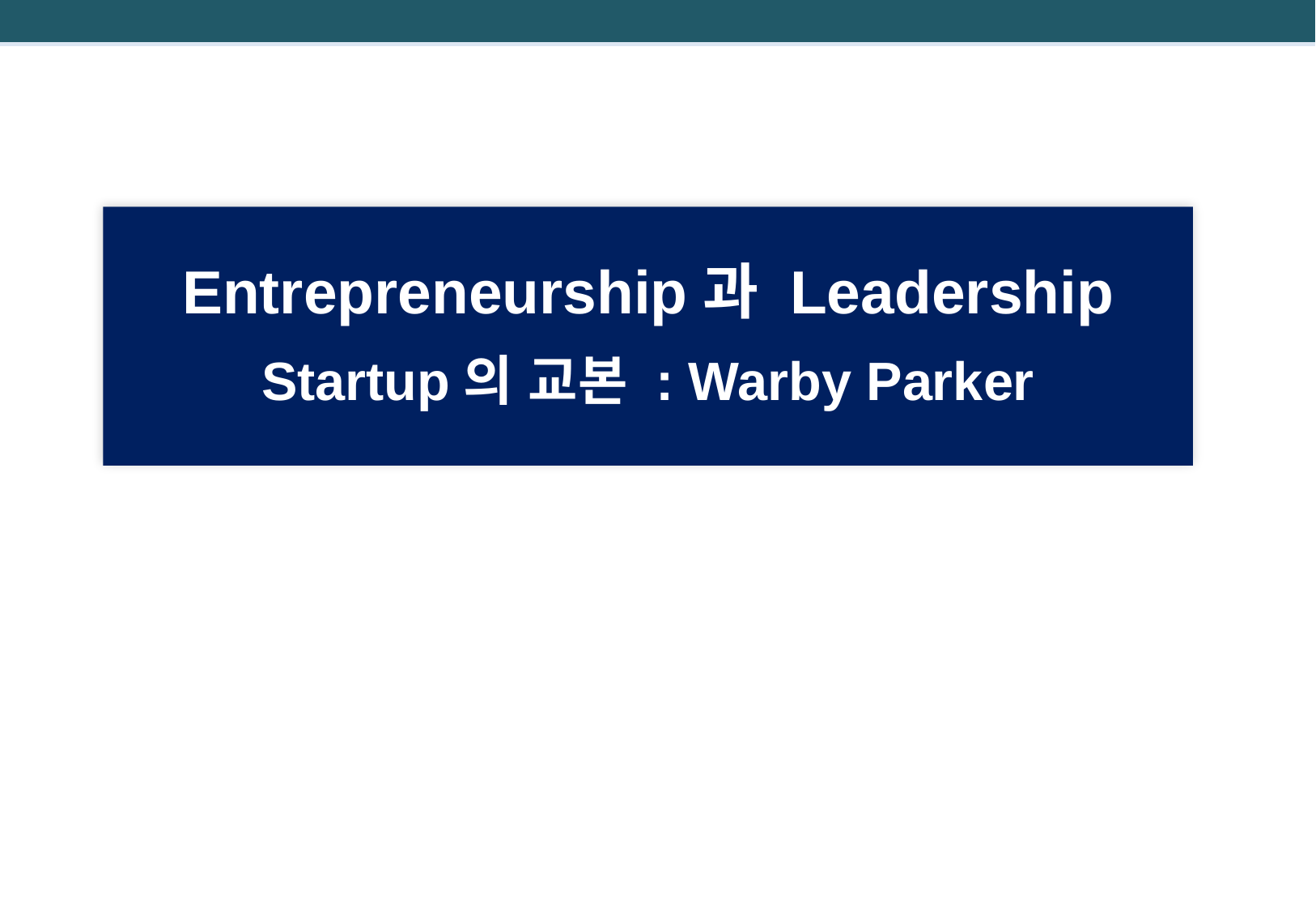

Entrepreneurship과 Leadership

Startup의 교본 : Warby Parker